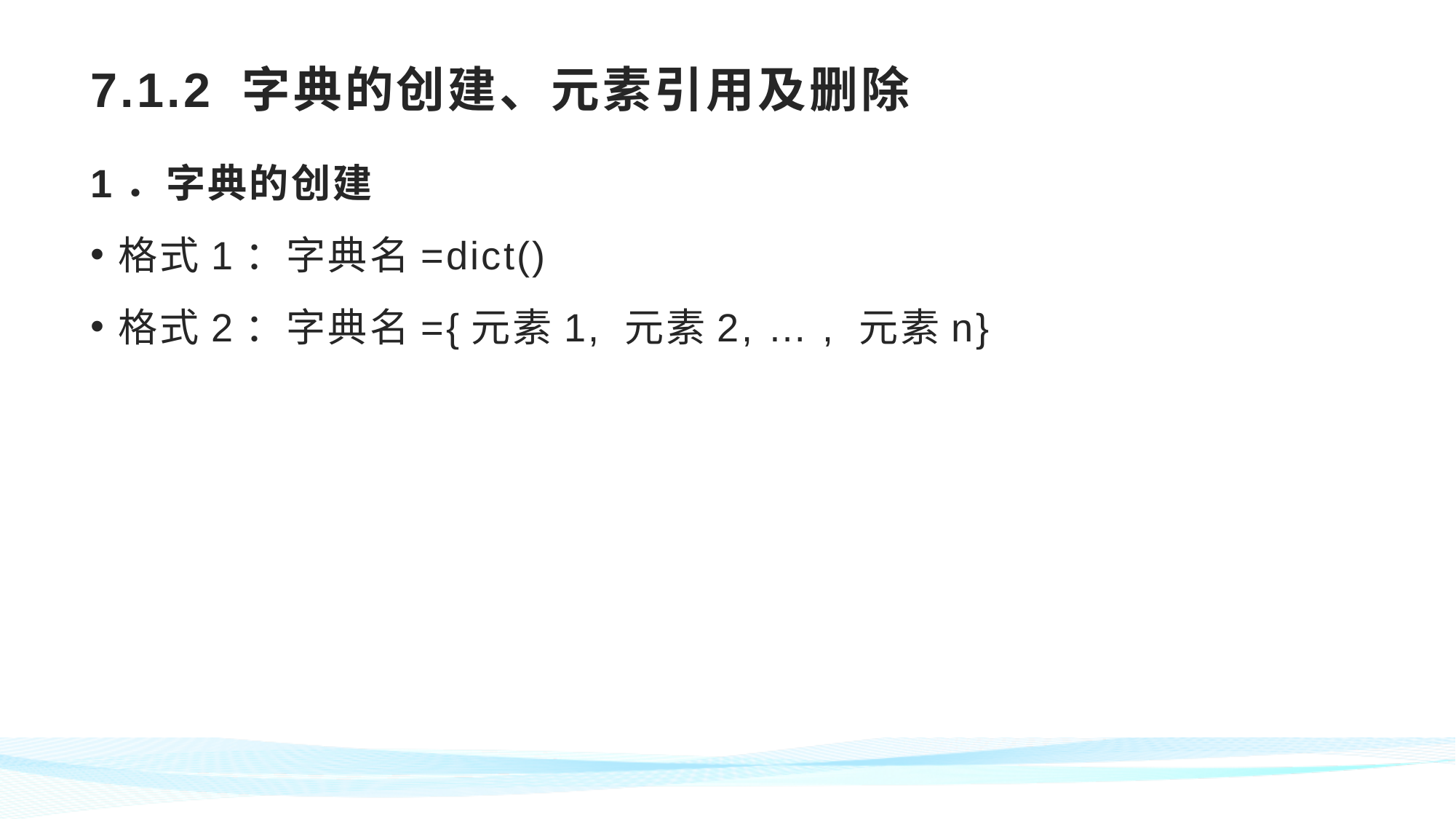

# 7.1.2 字典的创建、元素引用及删除
1．字典的创建
格式1：字典名=dict()
格式2：字典名={元素1, 元素2, … , 元素n}

6